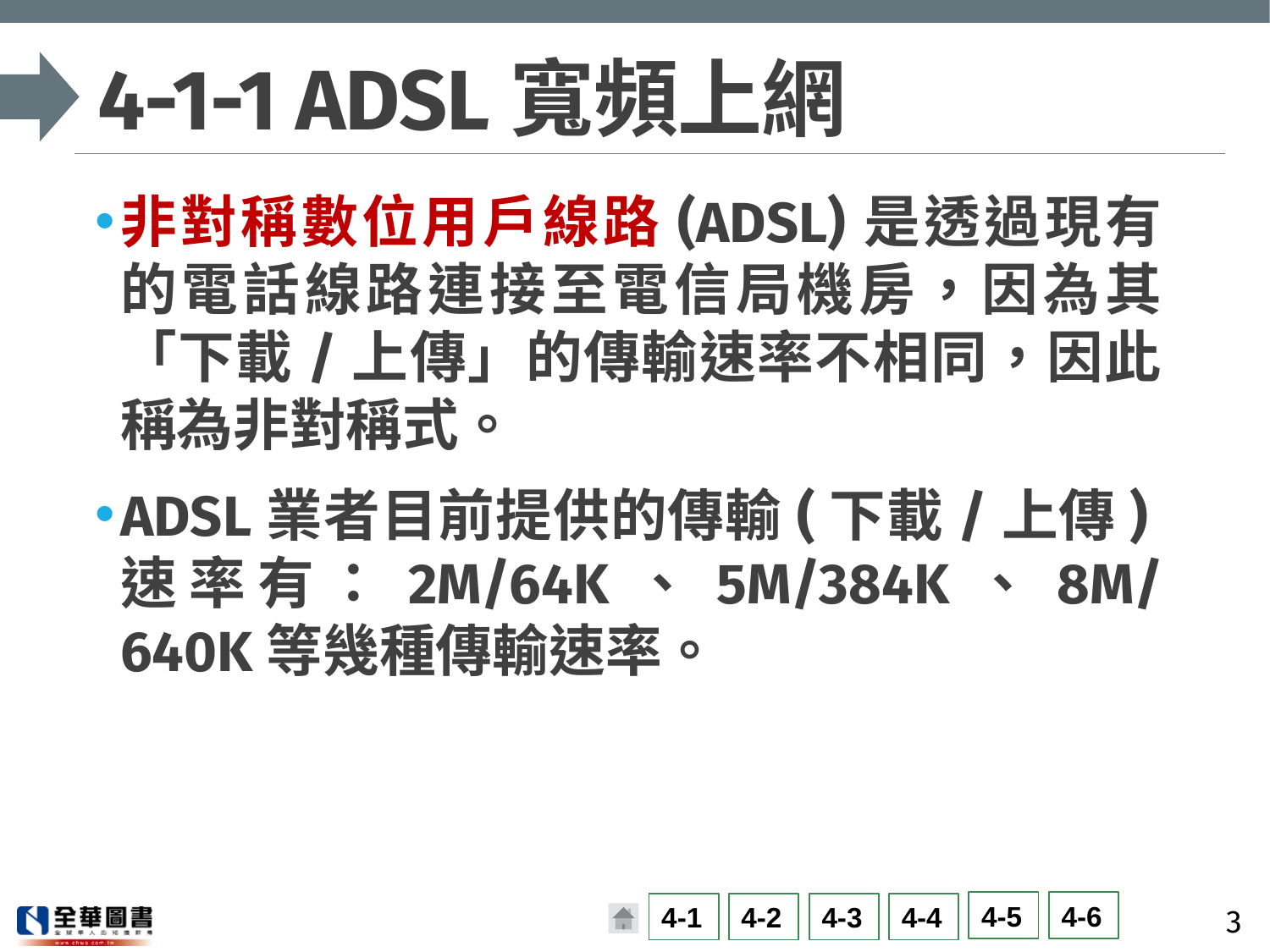

# 4-1-1 ADSL寬頻上網
非對稱數位用戶線路(ADSL)是透過現有的電話線路連接至電信局機房，因為其「下載/上傳」的傳輸速率不相同，因此稱為非對稱式。
ADSL業者目前提供的傳輸(下載/上傳)速率有：2M/64K、5M/384K、8M/640K等幾種傳輸速率。
3